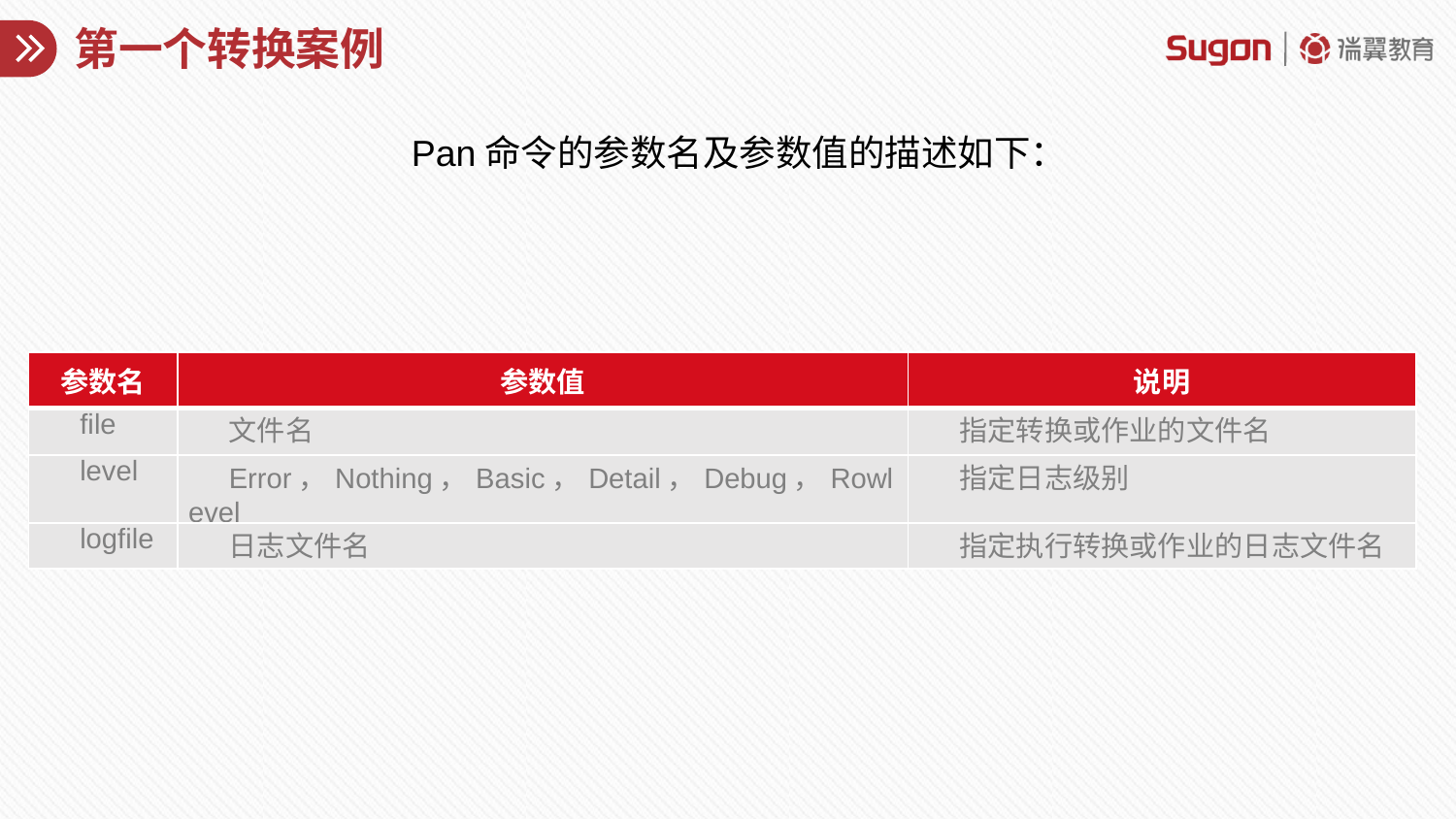

# 第一个转换案例
Pan命令的参数名及参数值的描述如下：
| 参数名 | 参数值 | 说明 |
| --- | --- | --- |
| file | 文件名 | 指定转换或作业的文件名 |
| level | Error，Nothing，Basic，Detail，Debug，Rowlevel | 指定日志级别 |
| logfile | 日志文件名 | 指定执行转换或作业的日志文件名 |